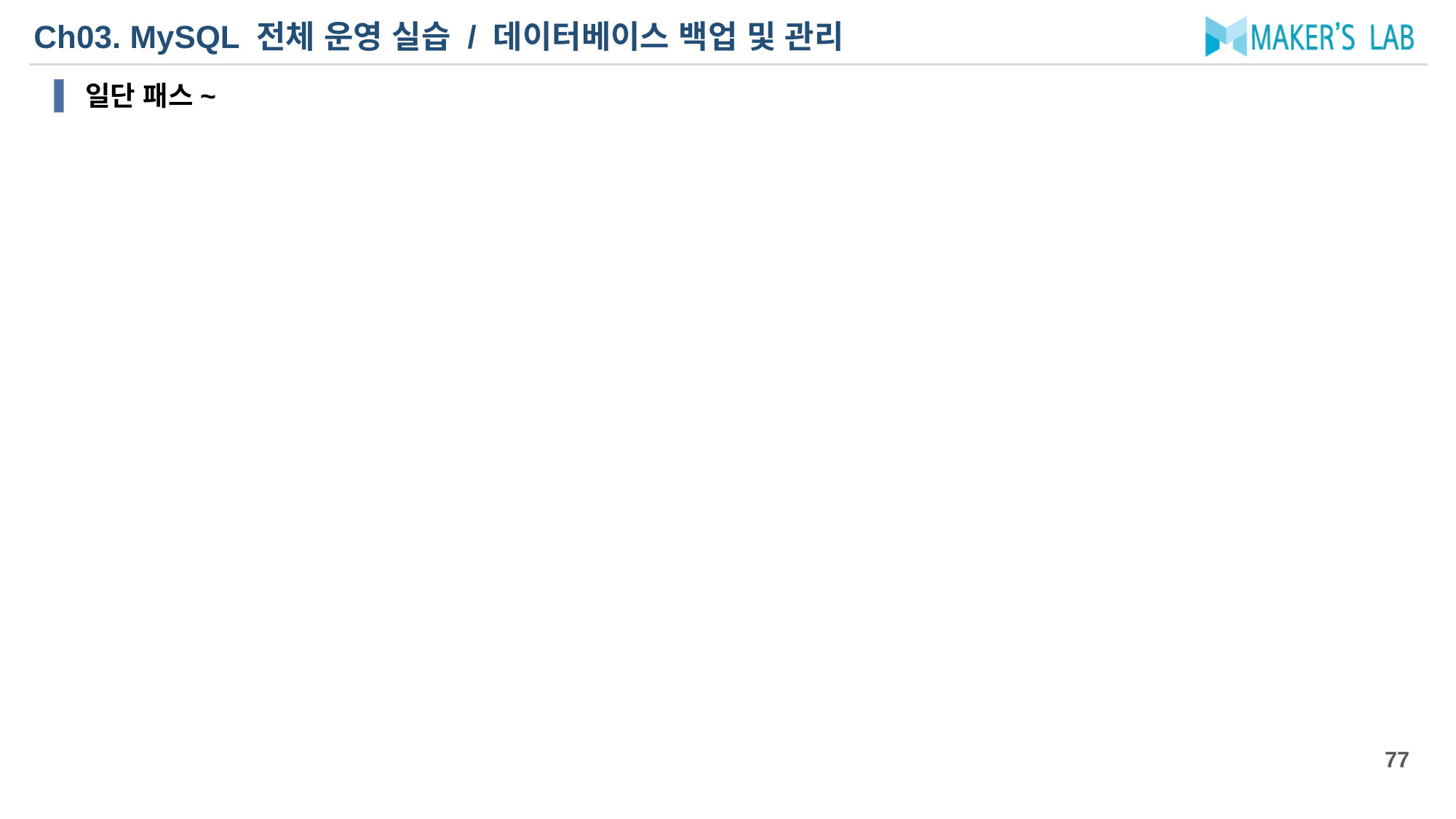

# Ch03. MySQL 전체 운영 실습 / 데이터베이스 백업 및 관리
일단 패스~
77